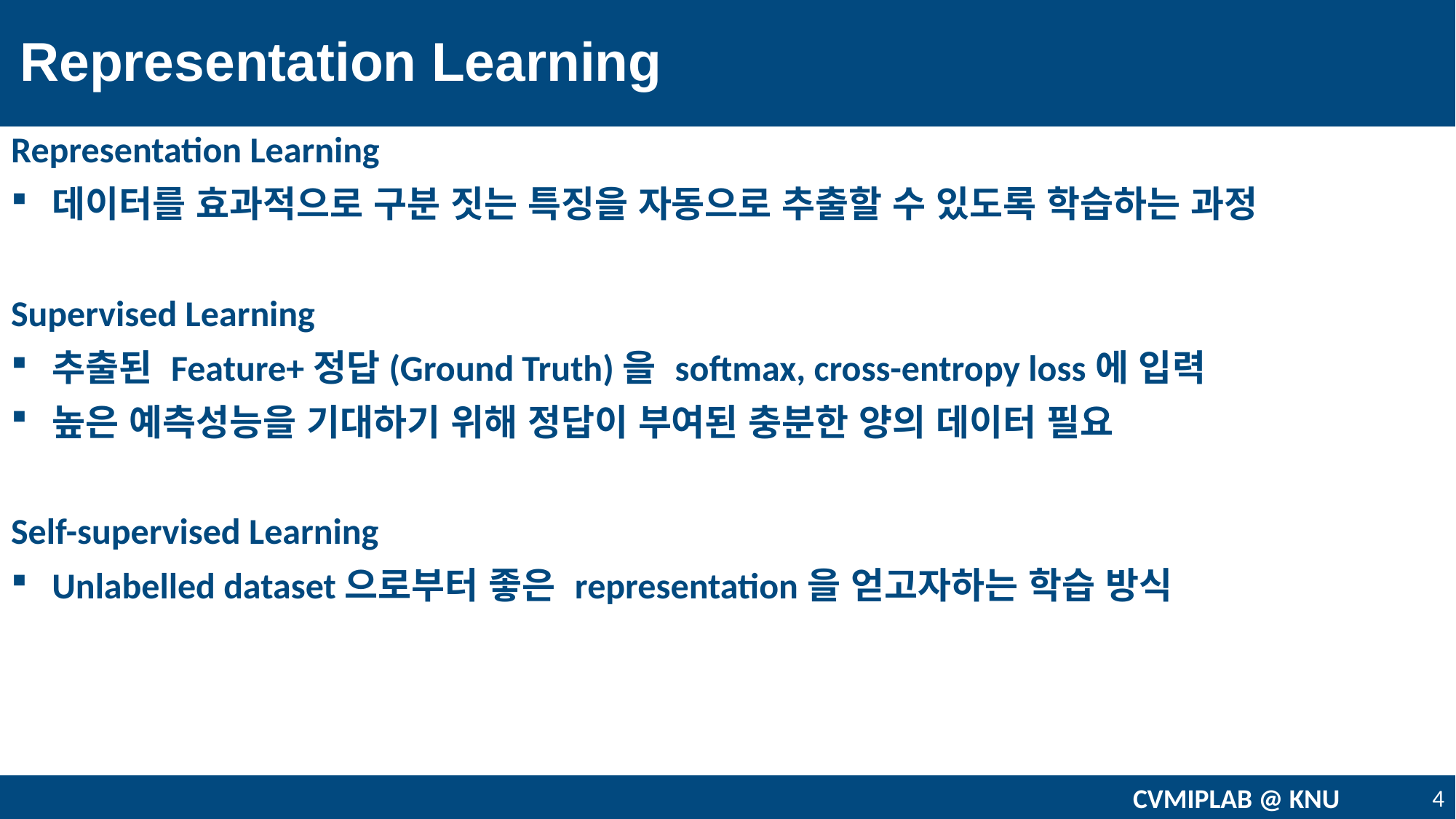

# Representation Learning
Representation Learning
데이터를 효과적으로 구분 짓는 특징을 자동으로 추출할 수 있도록 학습하는 과정

Supervised Learning
추출된 Feature+정답(Ground Truth)을 softmax, cross-entropy loss에 입력
높은 예측성능을 기대하기 위해 정답이 부여된 충분한 양의 데이터 필요

Self-supervised Learning
Unlabelled dataset으로부터 좋은 representation을 얻고자하는 학습 방식

CVMIPLAB @ KNU
4